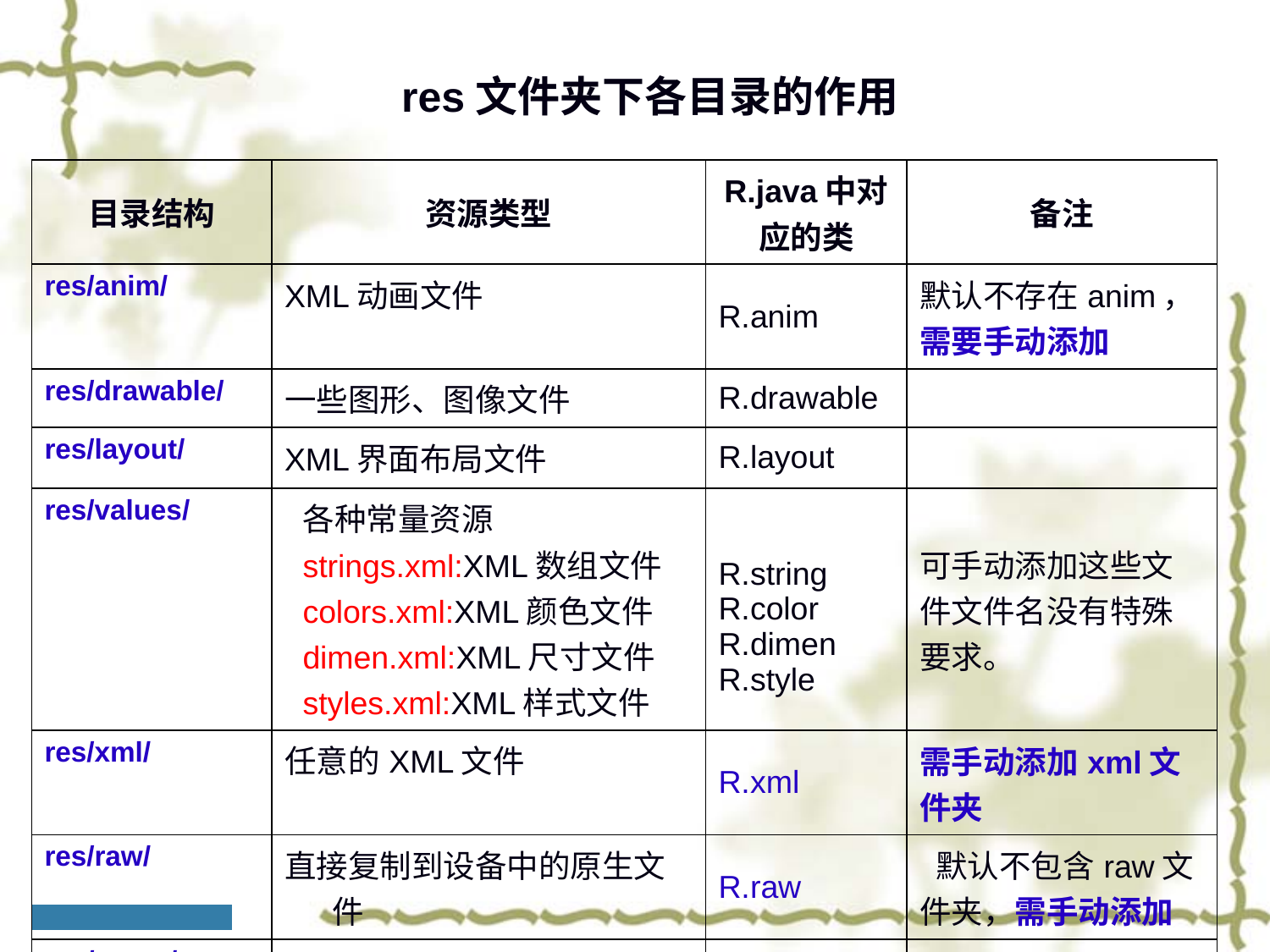

res文件夹下各目录的作用
| 目录结构 | 资源类型 | R.java中对应的类 | 备注 |
| --- | --- | --- | --- |
| res/anim/ | XML动画文件 | R.anim | 默认不存在anim，需要手动添加 |
| res/drawable/ | 一些图形、图像文件 | R.drawable |  |
| res/layout/ | XML界面布局文件 | R.layout |  |
| res/values/ | 各种常量资源 strings.xml:XML数组文件 colors.xml:XML颜色文件 dimen.xml:XML尺寸文件 styles.xml:XML样式文件 | R.string R.color R.dimen R.style | 可手动添加这些文件文件名没有特殊要求。 |
| res/xml/ | 任意的XML文件 | R.xml | 需手动添加xml文件夹 |
| res/raw/ | 直接复制到设备中的原生文件 | R.raw | 默认不包含raw文件夹，需手动添加 |
| res/menu/ | XML菜单文件 | R.menu |  |